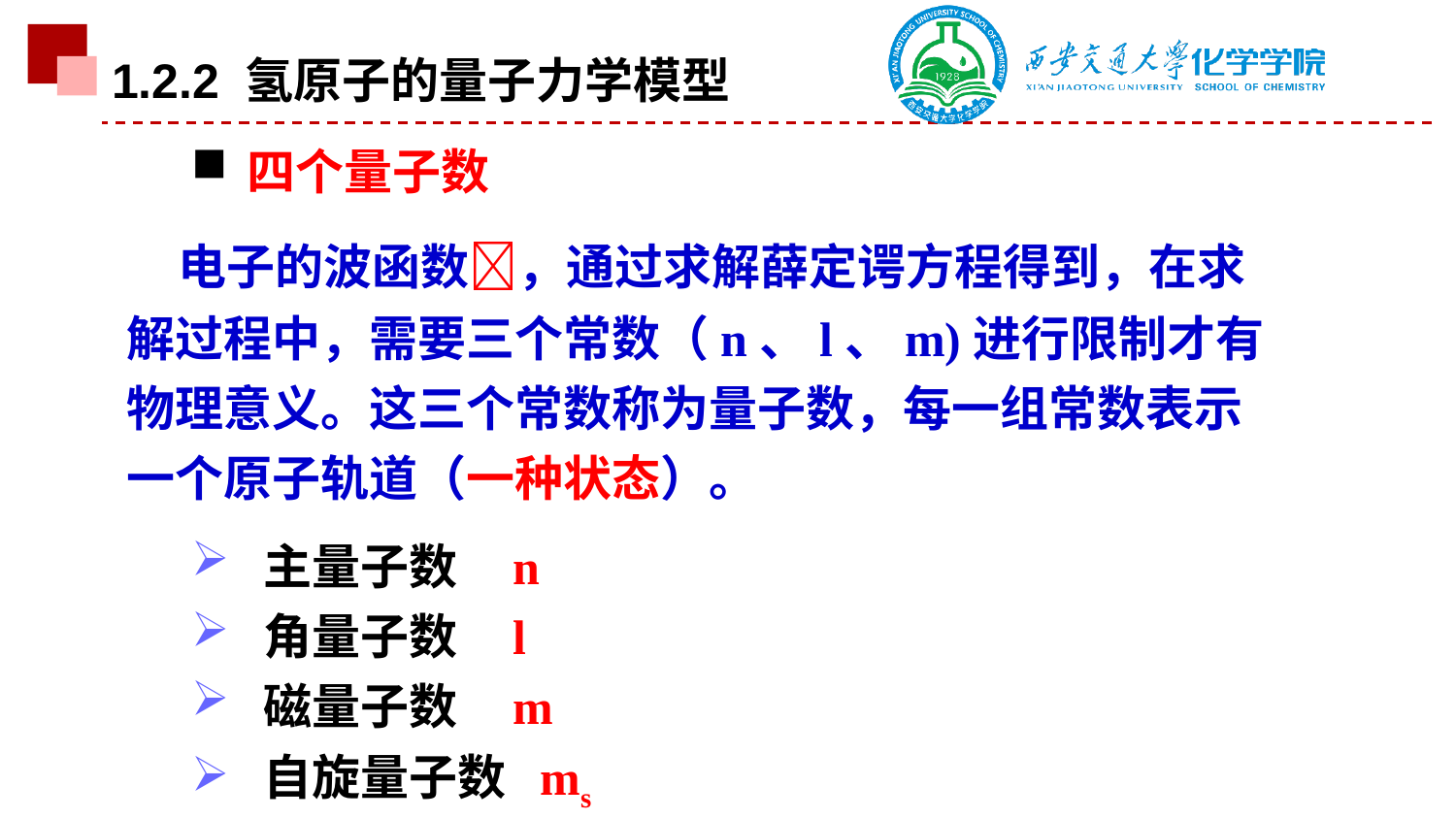

1.2.2 氢原子的量子力学模型
四个量子数
     电子的波函数Ψ，通过求解薛定谔方程得到，在求解过程中，需要三个常数（n、l、m)进行限制才有物理意义。这三个常数称为量子数，每一组常数表示一个原子轨道（一种状态）。
  主量子数    n
  角量子数    l
  磁量子数    m
  自旋量子数  ms